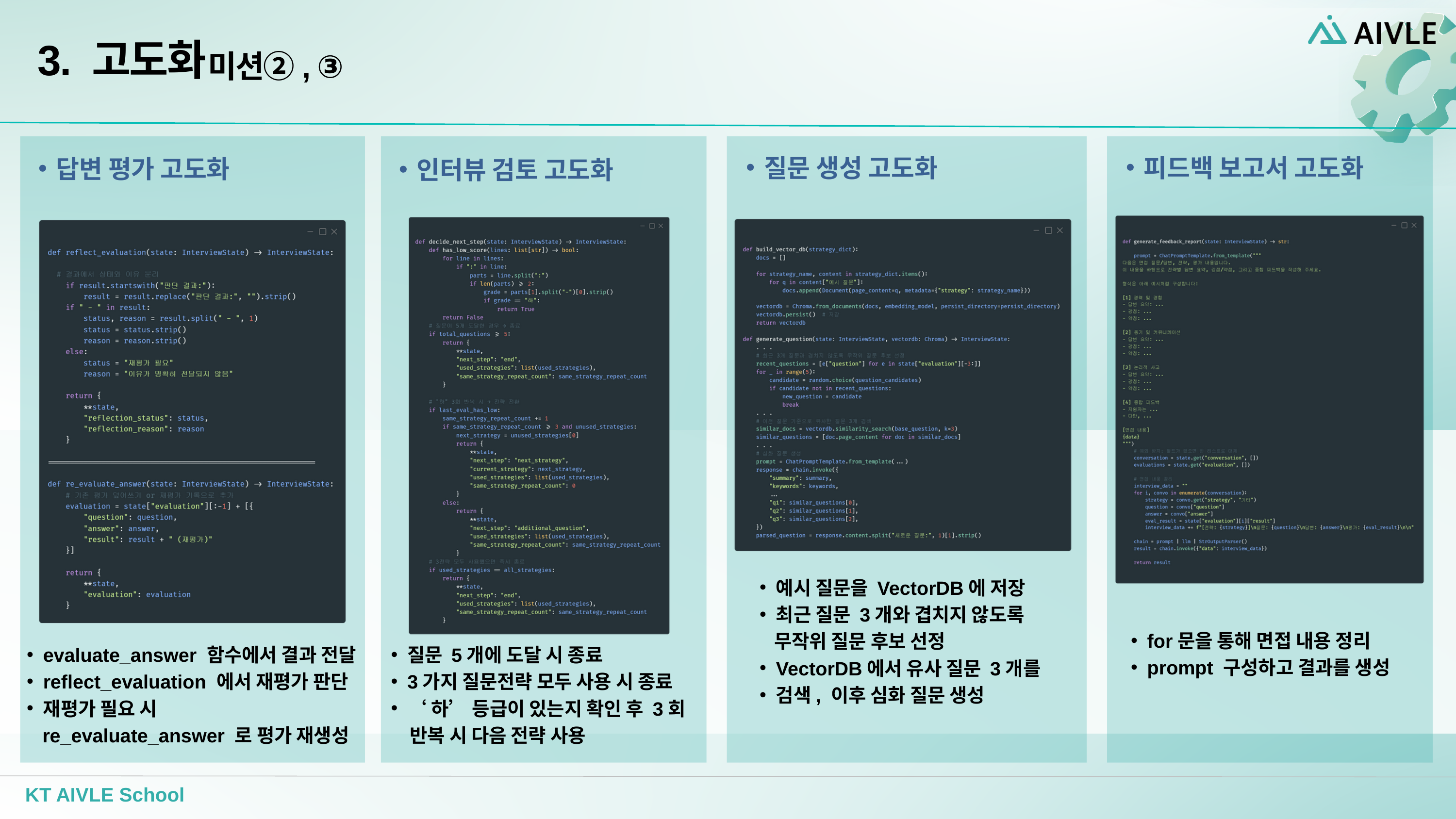

3. 고도화

미션②, ③

질문 생성 고도화

피드백 보고서 고도화

답변 평가 고도화

인터뷰 검토 고도화

예시 질문을 VectorDB에 저장
최근 질문 3개와 겹치지 않도록
      무작위 질문 후보 선정
VectorDB에서 유사 질문 3개를
검색, 이후 심화 질문 생성
for문을 통해 면접 내용 정리
prompt 구성하고 결과를 생성
evaluate_answer 함수에서 결과 전달
reflect_evaluation 에서 재평가 판단
재평가 필요 시
      re_evaluate_answer 로 평가 재생성

질문 5개에 도달 시 종료
3가지 질문전략 모두 사용 시 종료
‘하’ 등급이 있는지 확인 후 3회
       반복 시 다음 전략 사용

KT AIVLE School